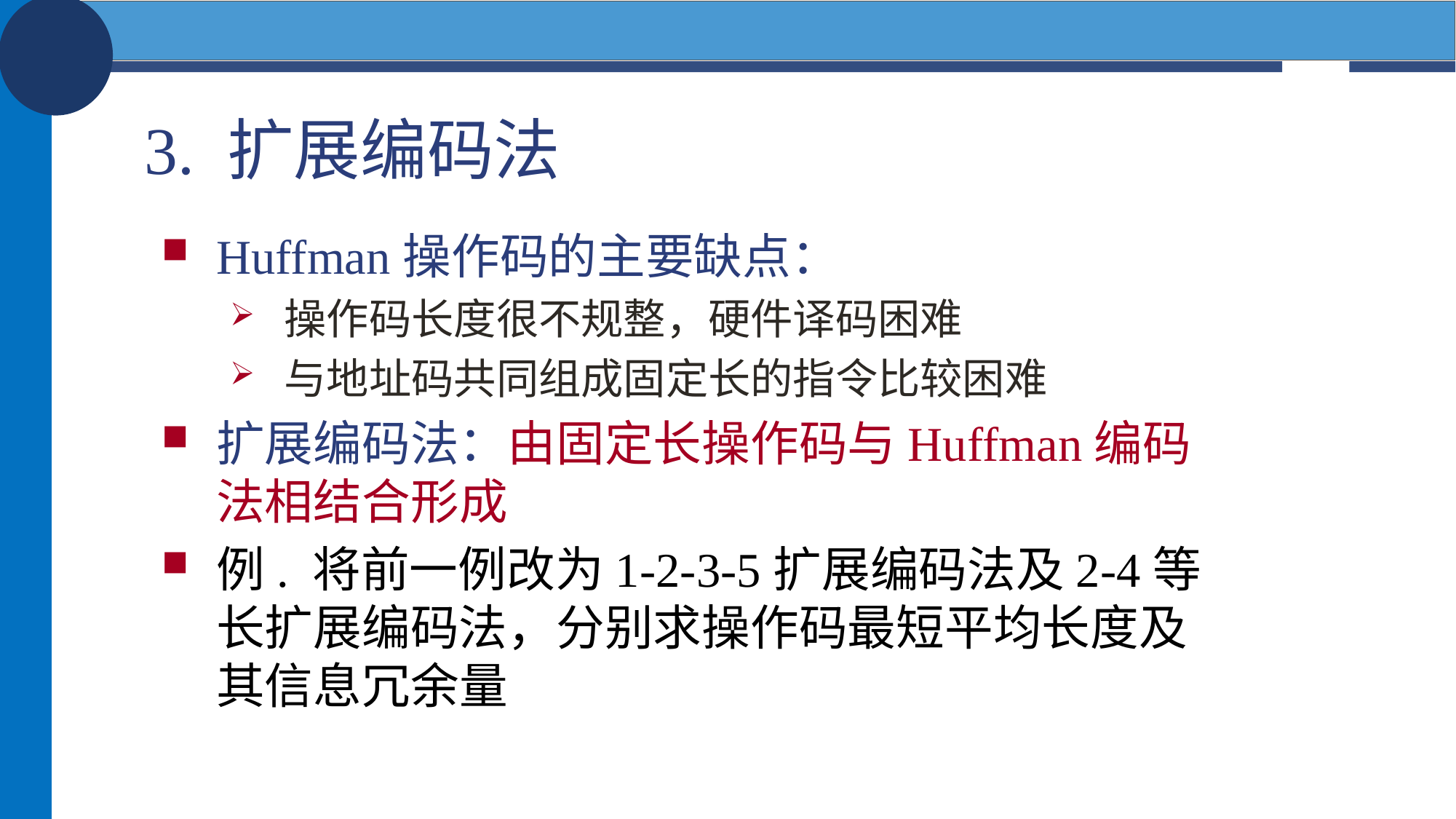

3. 扩展编码法
Huffman操作码的主要缺点：
操作码长度很不规整，硬件译码困难
与地址码共同组成固定长的指令比较困难
扩展编码法：由固定长操作码与Huffman编码法相结合形成
例. 将前一例改为1-2-3-5扩展编码法及2-4等长扩展编码法，分别求操作码最短平均长度及其信息冗余量